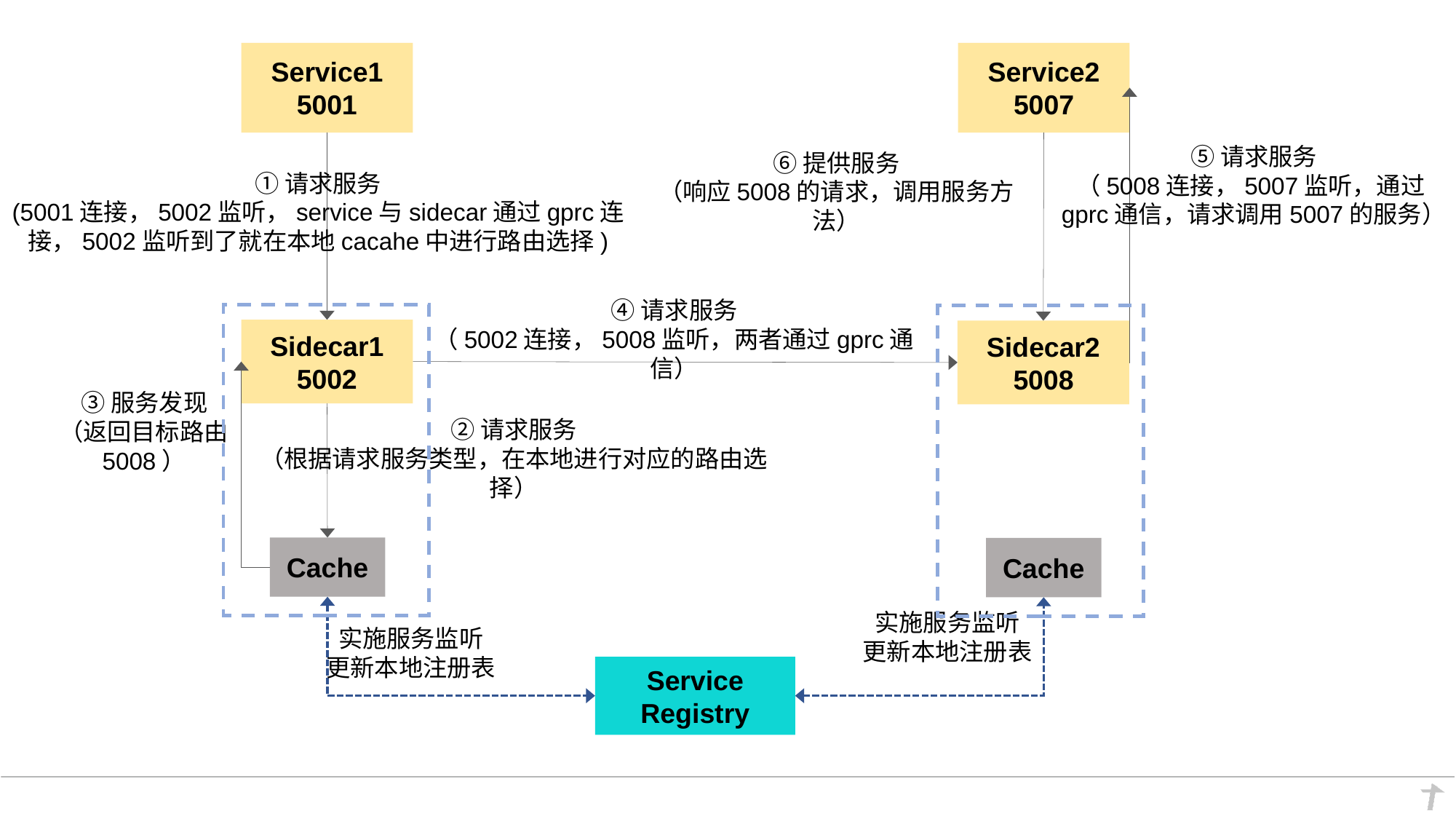

Service1
5001
Service2
5007
⑥提供服务
（响应5008的请求，调用服务方法）
⑤请求服务
（5008连接，5007监听，通过gprc通信，请求调用5007的服务）
①请求服务
(5001连接，5002监听，service与sidecar通过gprc连接，5002监听到了就在本地cacahe中进行路由选择)

④请求服务
（5002连接，5008监听，两者通过gprc通信）

Sidecar1
5002
Sidecar2
5008
③服务发现
（返回目标路由5008）
②请求服务
（根据请求服务类型，在本地进行对应的路由选择）
Cache
Cache
实施服务监听
更新本地注册表
实施服务监听
更新本地注册表
Service
Registry